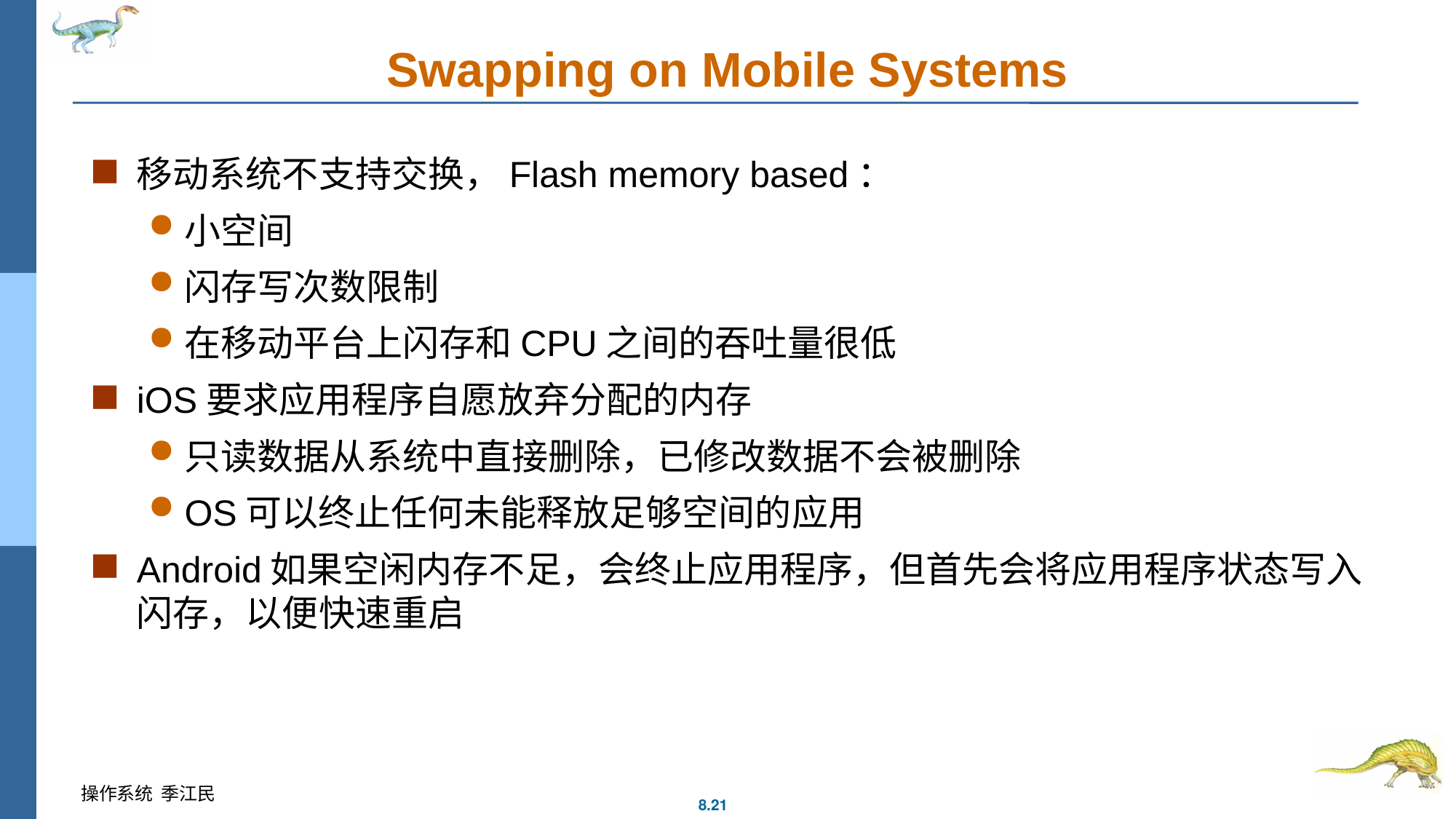

# Swapping on Mobile Systems
移动系统不支持交换，Flash memory based：
小空间
闪存写次数限制
在移动平台上闪存和CPU之间的吞吐量很低
iOS要求应用程序自愿放弃分配的内存
只读数据从系统中直接删除，已修改数据不会被删除
OS可以终止任何未能释放足够空间的应用
Android如果空闲内存不足，会终止应用程序，但首先会将应用程序状态写入闪存，以便快速重启